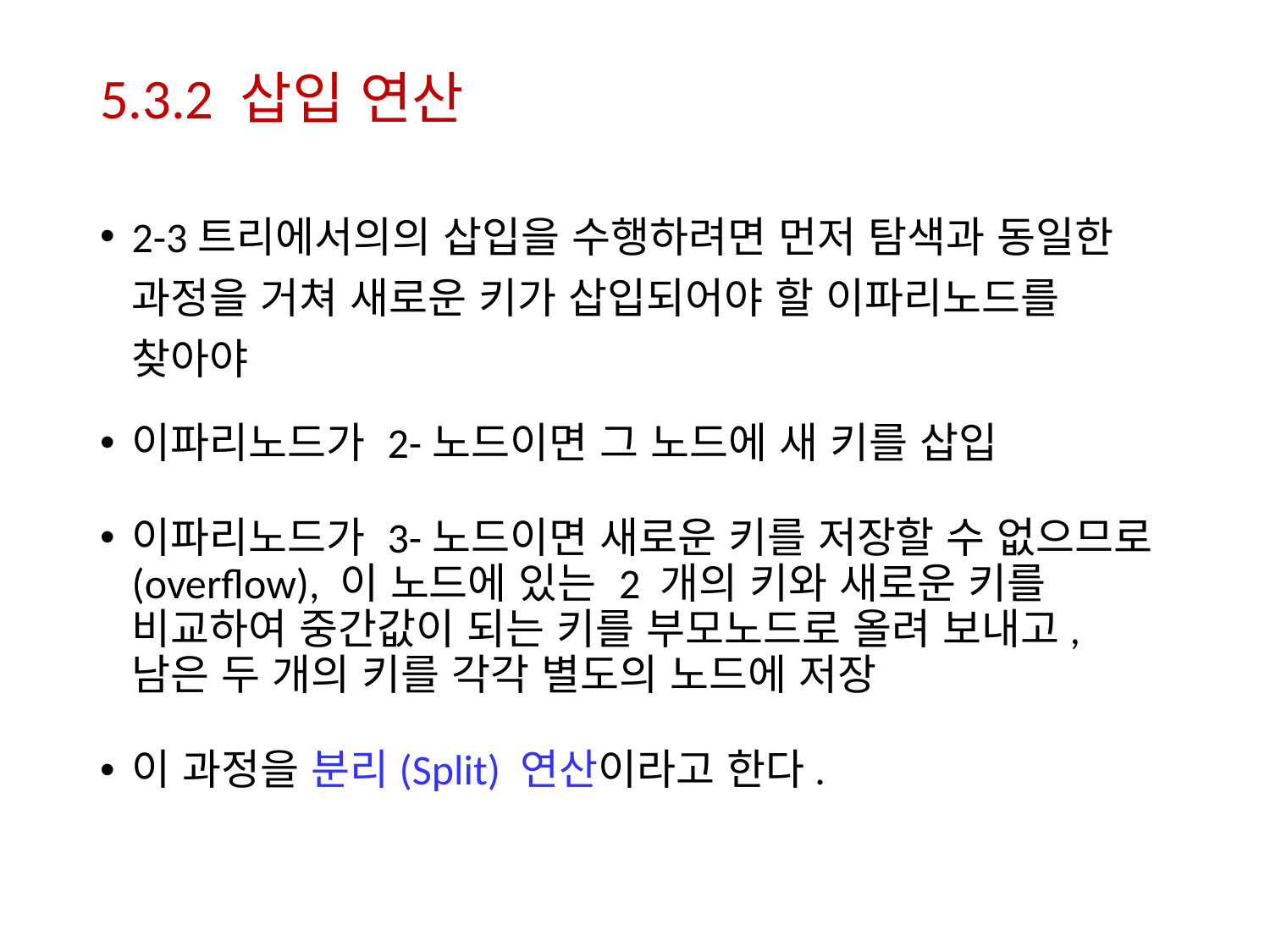

# 5.3.2 삽입 연산
2-3트리에서의의 삽입을 수행하려면 먼저 탐색과 동일한 과정을 거쳐 새로운 키가 삽입되어야 할 이파리노드를 찾아야
이파리노드가 2-노드이면 그 노드에 새 키를 삽입
이파리노드가 3-노드이면 새로운 키를 저장할 수 없으므로(overflow), 이 노드에 있는 2 개의 키와 새로운 키를 비교하여 중간값이 되는 키를 부모노드로 올려 보내고, 남은 두 개의 키를 각각 별도의 노드에 저장
이 과정을 분리(Split) 연산이라고 한다.